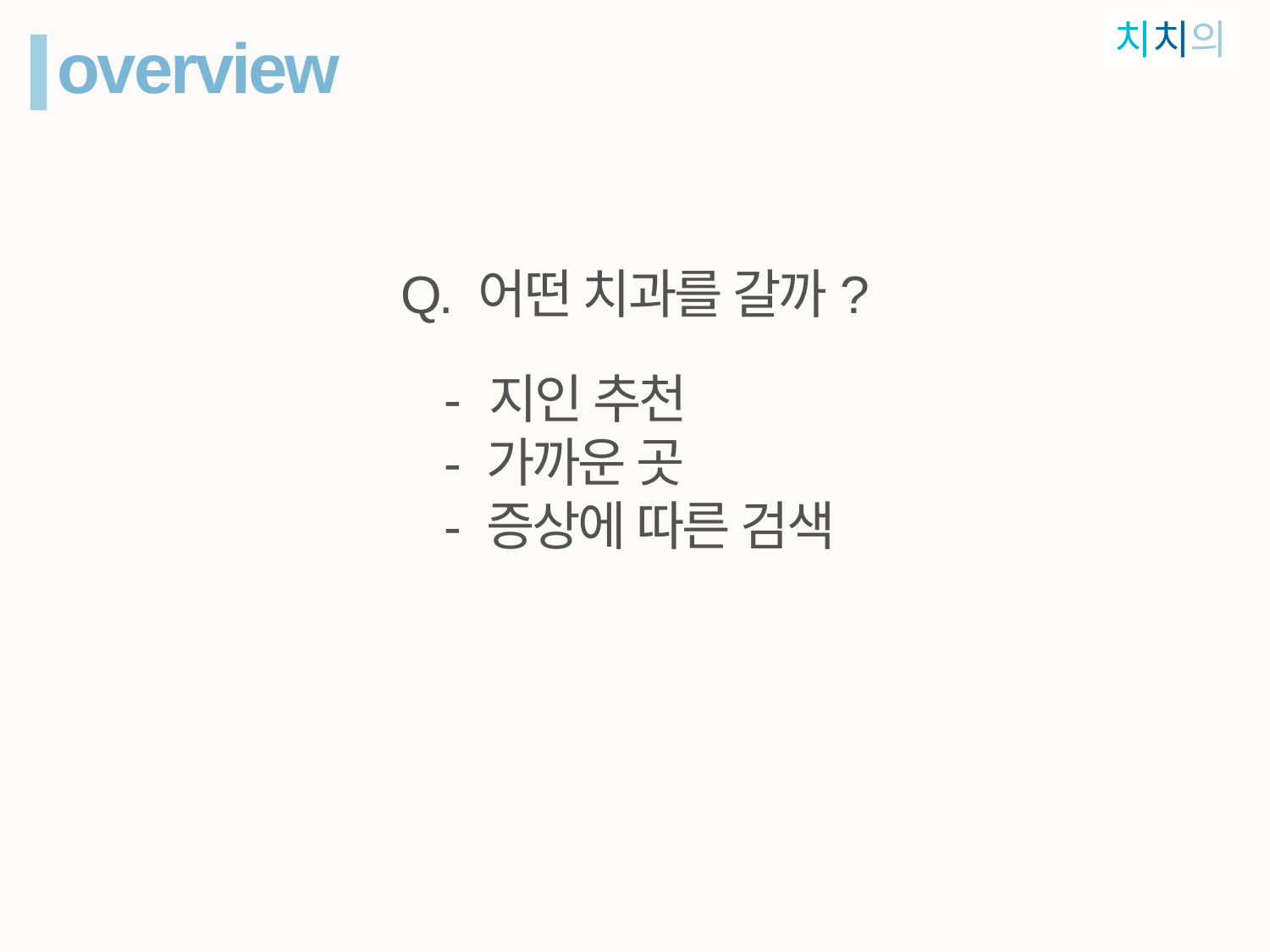

치치의
overview

Q. 어떤 치과를 갈까?
- 지인 추천
- 가까운 곳
- 증상에 따른 검색